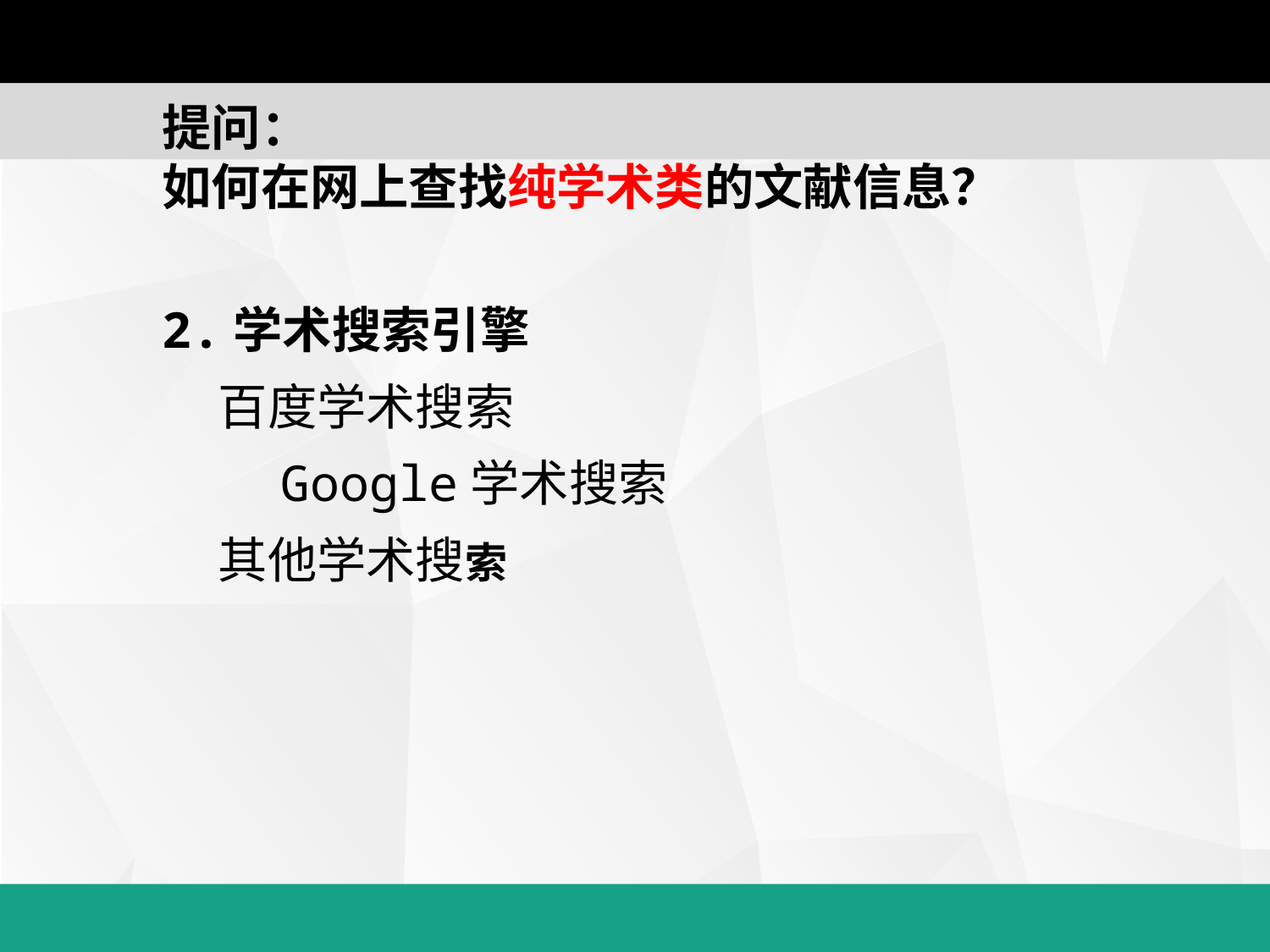

提问：
如何在网上查找纯学术类的文献信息？
2.学术搜索引擎
    百度学术搜索
    Google学术搜索
    其他学术搜索